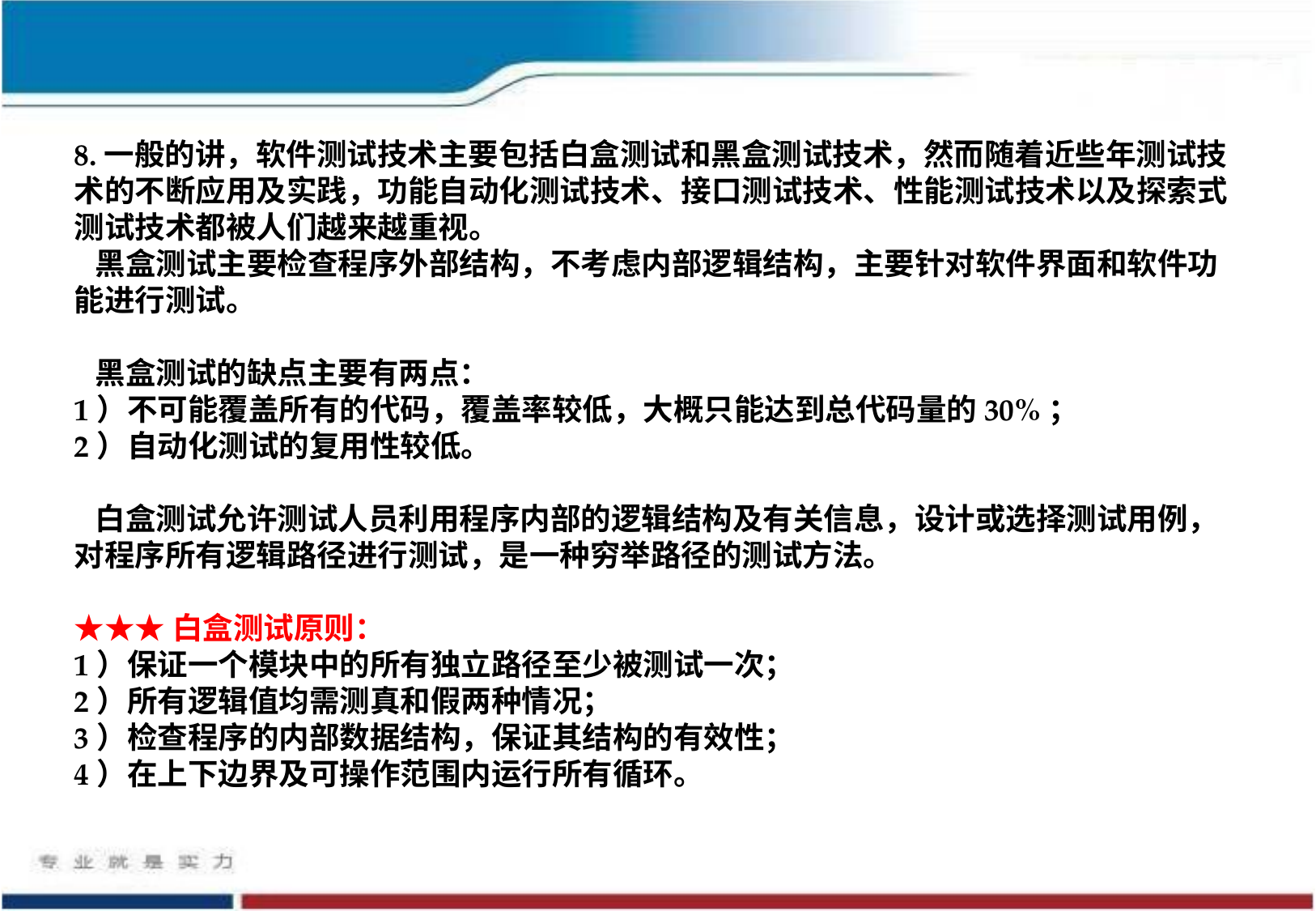

8.一般的讲，软件测试技术主要包括白盒测试和黑盒测试技术，然而随着近些年测试技术的不断应用及实践，功能自动化测试技术、接口测试技术、性能测试技术以及探索式测试技术都被人们越来越重视。
  黑盒测试主要检查程序外部结构，不考虑内部逻辑结构，主要针对软件界面和软件功能进行测试。

  黑盒测试的缺点主要有两点：
1）不可能覆盖所有的代码，覆盖率较低，大概只能达到总代码量的30%；
2）自动化测试的复用性较低。

  白盒测试允许测试人员利用程序内部的逻辑结构及有关信息，设计或选择测试用例，对程序所有逻辑路径进行测试，是一种穷举路径的测试方法。

★★★白盒测试原则：
1）保证一个模块中的所有独立路径至少被测试一次；
2）所有逻辑值均需测真和假两种情况；
3）检查程序的内部数据结构，保证其结构的有效性；
4）在上下边界及可操作范围内运行所有循环。